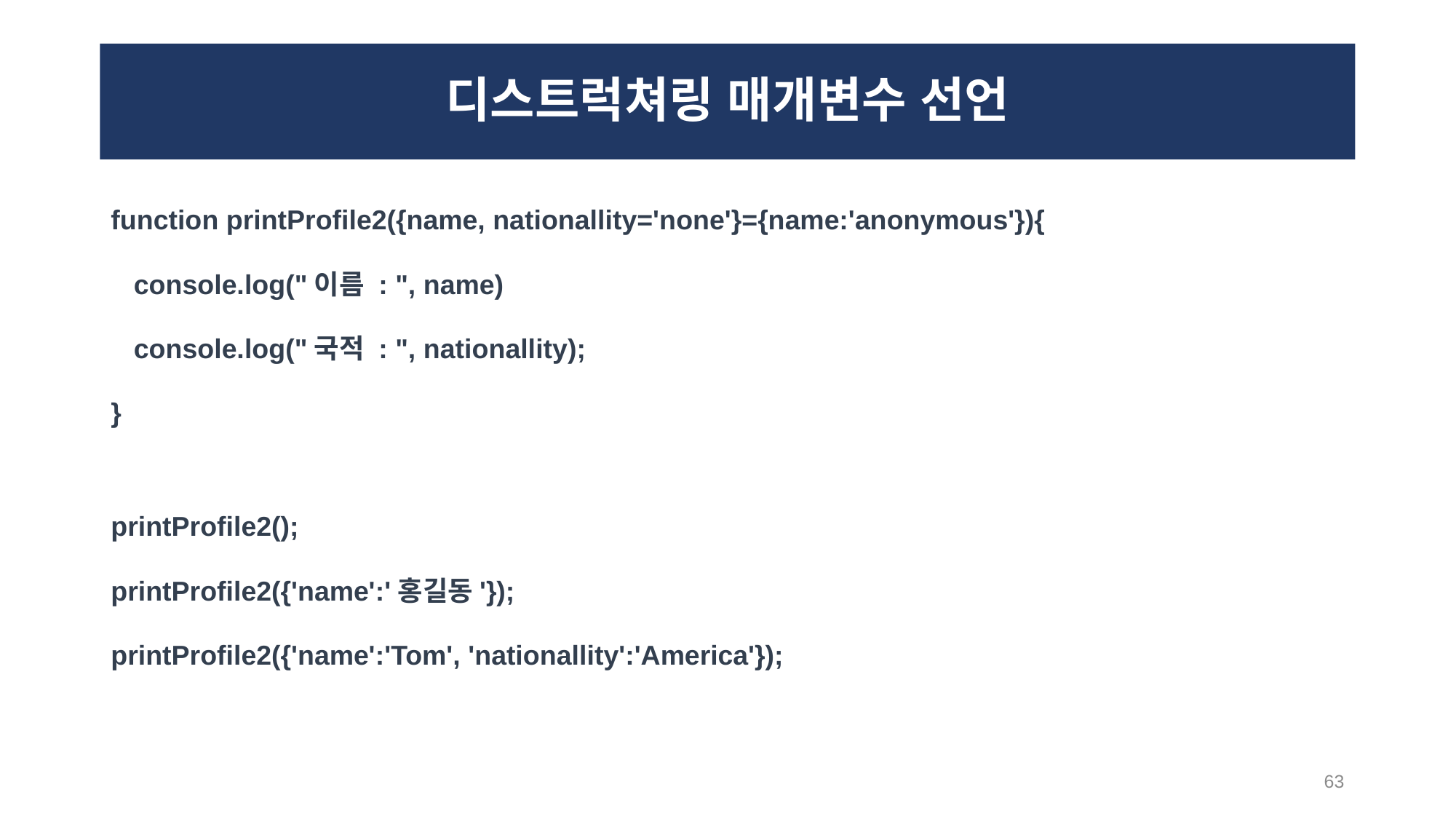

# 디스트럭쳐링 매개변수 선언
function printProfile2({name, nationallity='none'}={name:'anonymous'}){
   console.log("이름 : ", name)
   console.log("국적 : ", nationallity);
}
printProfile2();
printProfile2({'name':'홍길동'});
printProfile2({'name':'Tom', 'nationallity':'America'});

63